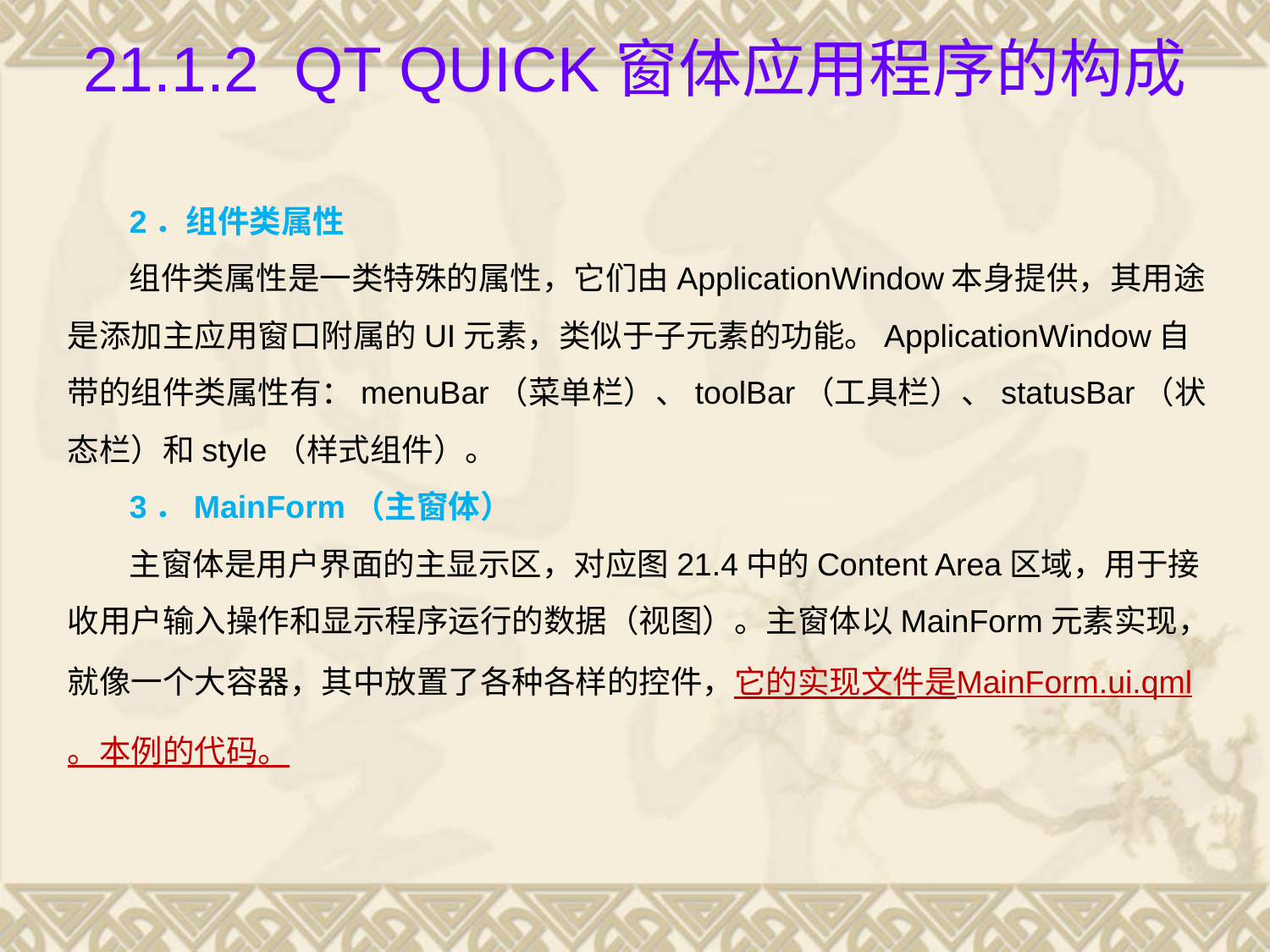

# 21.1.2  Qt Quick窗体应用程序的构成
2．组件类属性
组件类属性是一类特殊的属性，它们由ApplicationWindow本身提供，其用途是添加主应用窗口附属的UI元素，类似于子元素的功能。ApplicationWindow自带的组件类属性有：menuBar（菜单栏）、toolBar（工具栏）、statusBar（状态栏）和style（样式组件）。
3．MainForm（主窗体）
主窗体是用户界面的主显示区，对应图21.4中的Content Area区域，用于接收用户输入操作和显示程序运行的数据（视图）。主窗体以MainForm元素实现，就像一个大容器，其中放置了各种各样的控件，它的实现文件是MainForm.ui.qml。本例的代码。